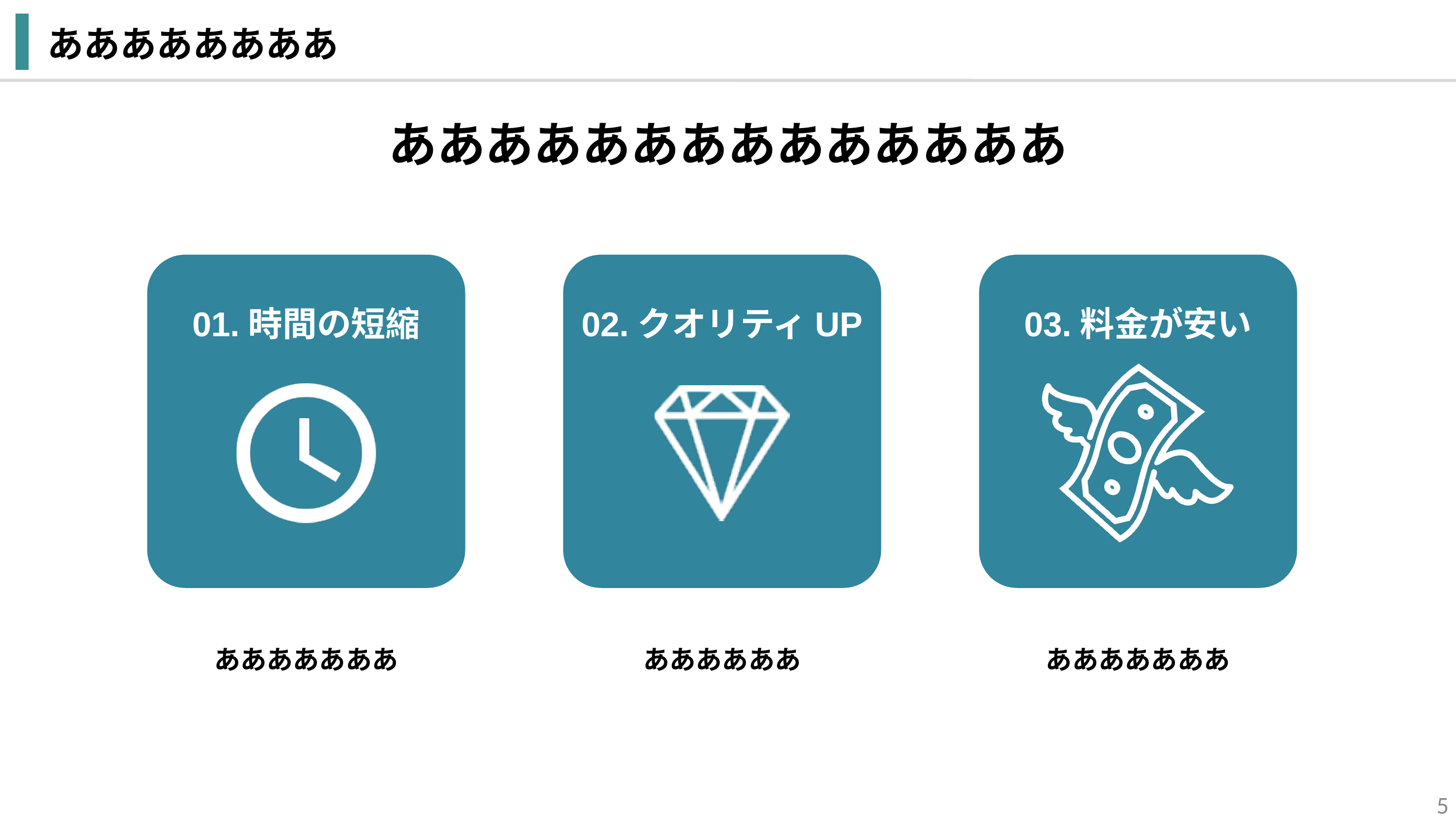

ああああああああ

ああああああああああああああ

01.時間の短縮
02.クオリティUP
03.料金が安い

あああああああ
ああああああ
あああああああ
5